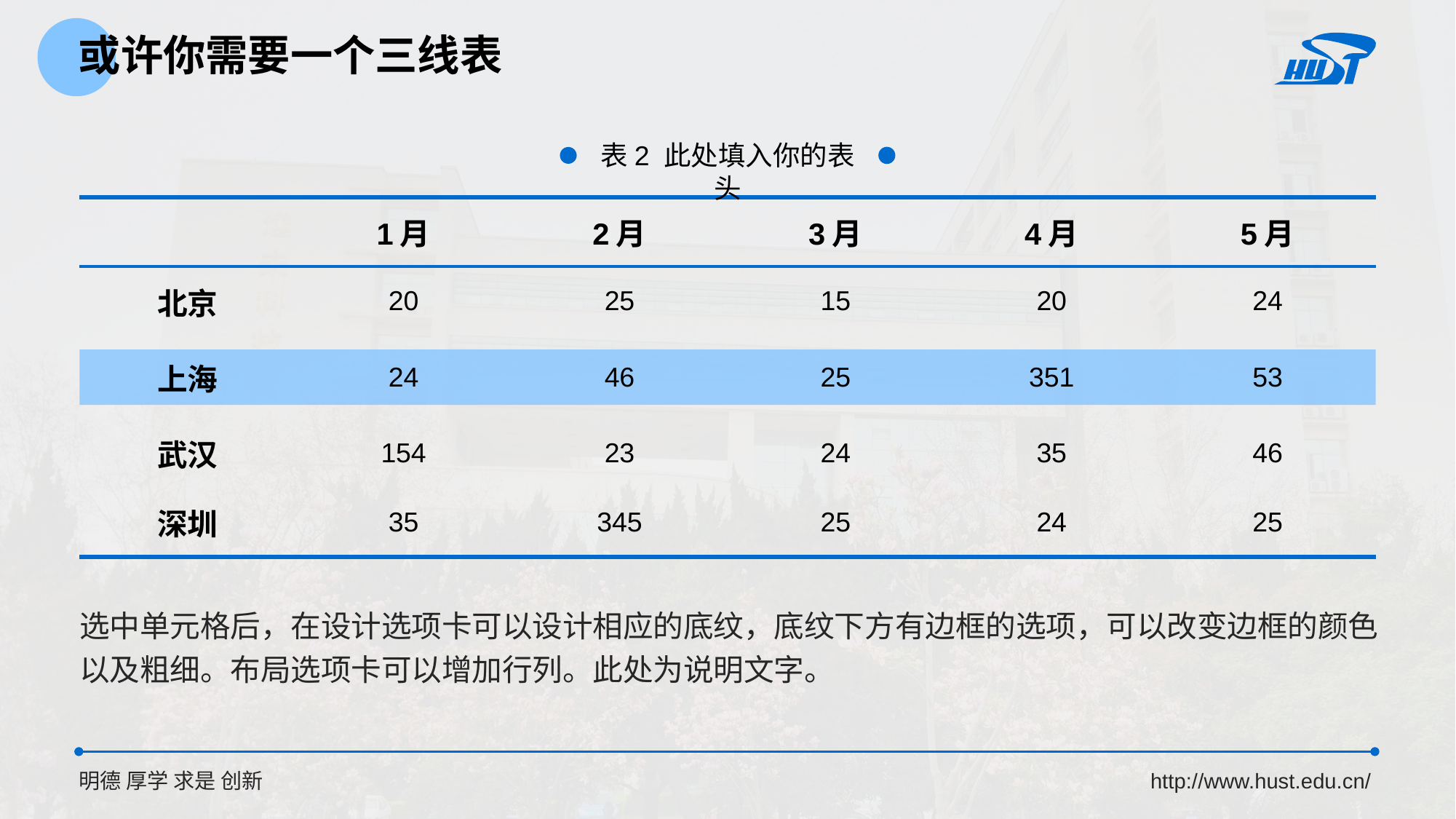

或许你需要一个三线表
表2 此处填入你的表头

|  | 1月 | 2月 | 3月 | 4月 | 5月 |
| --- | --- | --- | --- | --- | --- |
| 北京 | 20 | 25 | 15 | 20 | 24 |
| 上海 | 24 | 46 | 25 | 351 | 53 |
| 武汉 | 154 | 23 | 24 | 35 | 46 |
| 深圳 | 35 | 345 | 25 | 24 | 25 |

选中单元格后，在设计选项卡可以设计相应的底纹，底纹下方有边框的选项，可以改变边框的颜色以及粗细。布局选项卡可以增加行列。此处为说明文字。